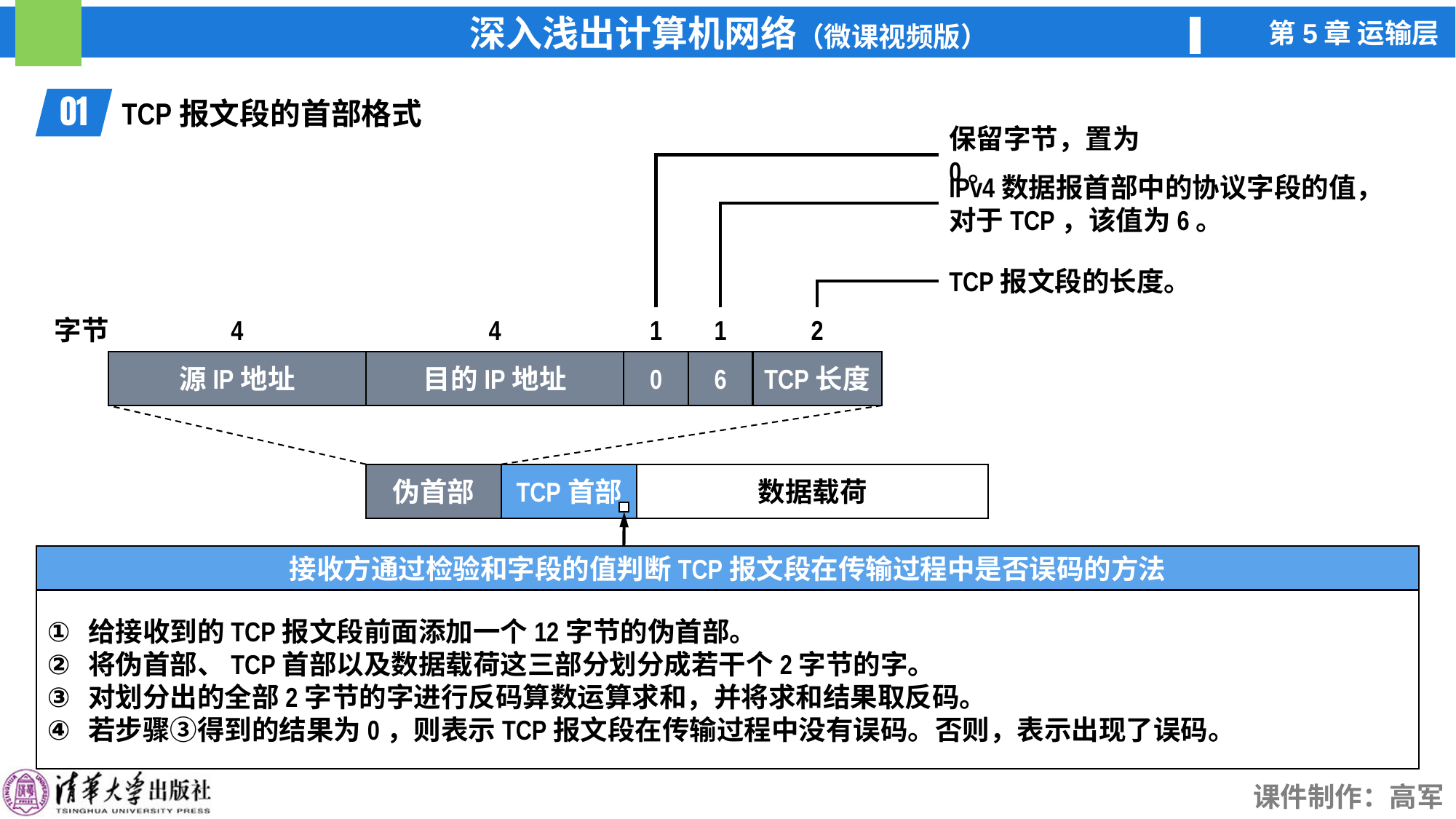

01
TCP报文段的首部格式
保留字节，置为0。
IPv4数据报首部中的协议字段的值，对于TCP，该值为6。
TCP报文段的长度。
字节
4
4
1
1
2
0
6
TCP长度
目的IP地址
源IP地址
伪首部
TCP首部
数据载荷

接收方通过检验和字段的值判断TCP报文段在传输过程中是否误码的方法
给接收到的TCP报文段前面添加一个12字节的伪首部。
将伪首部、TCP首部以及数据载荷这三部分划分成若干个2字节的字。
对划分出的全部2字节的字进行反码算数运算求和，并将求和结果取反码。
若步骤③得到的结果为0，则表示TCP报文段在传输过程中没有误码。否则，表示出现了误码。